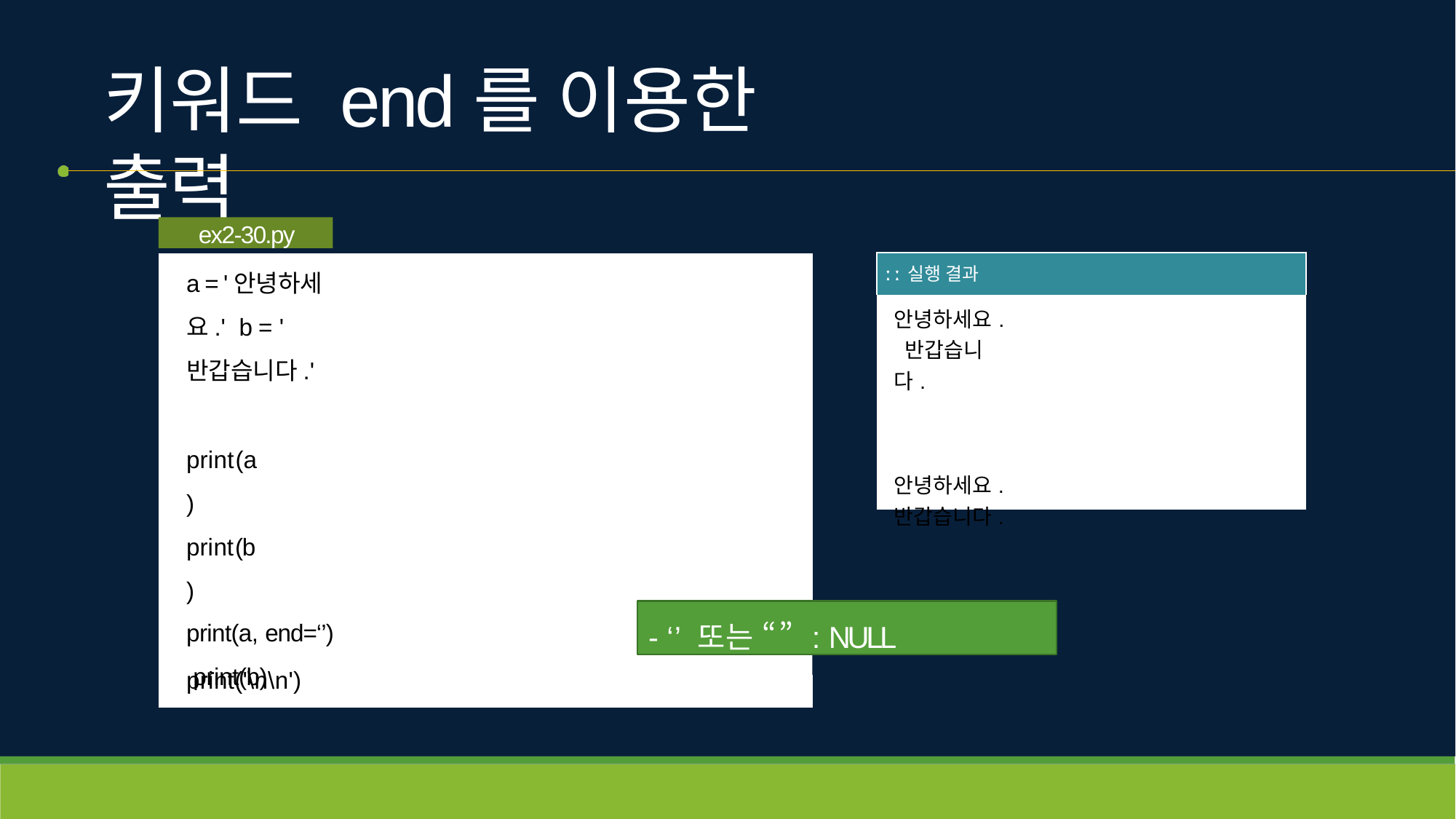

# 키워드 end를 이용한 출력

ex2-30.py
a = '안녕하세요.'  b = '반갑습니다.'

print(a)  print(b)

print('\n\n')
| ː ː 실행 결과 |
| --- |
| 안녕하세요. 반갑습니다. 안녕하세요.반갑습니다. |

- ‘’ 또는 “” : NULL
print(a, end=‘’)  print(b)